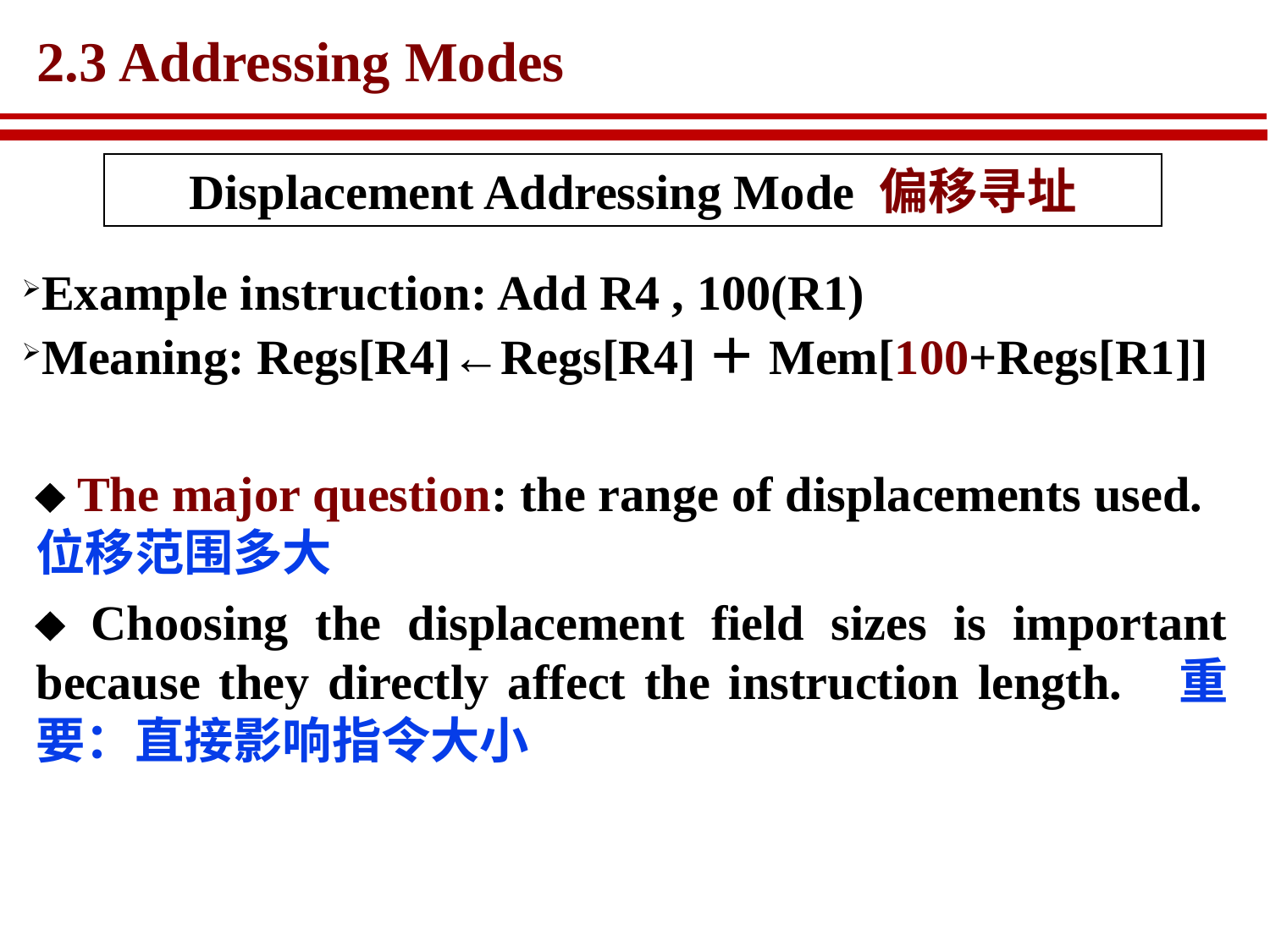

# 2.3 Addressing Modes
Displacement Addressing Mode 偏移寻址
Example instruction: Add R4 , 100(R1)
Meaning: Regs[R4]←Regs[R4]＋Mem[100+Regs[R1]]
♦ The major question: the range of displacements used.   位移范围多大
♦ Choosing the displacement field sizes is important because they directly affect the instruction length.  重要：直接影响指令大小